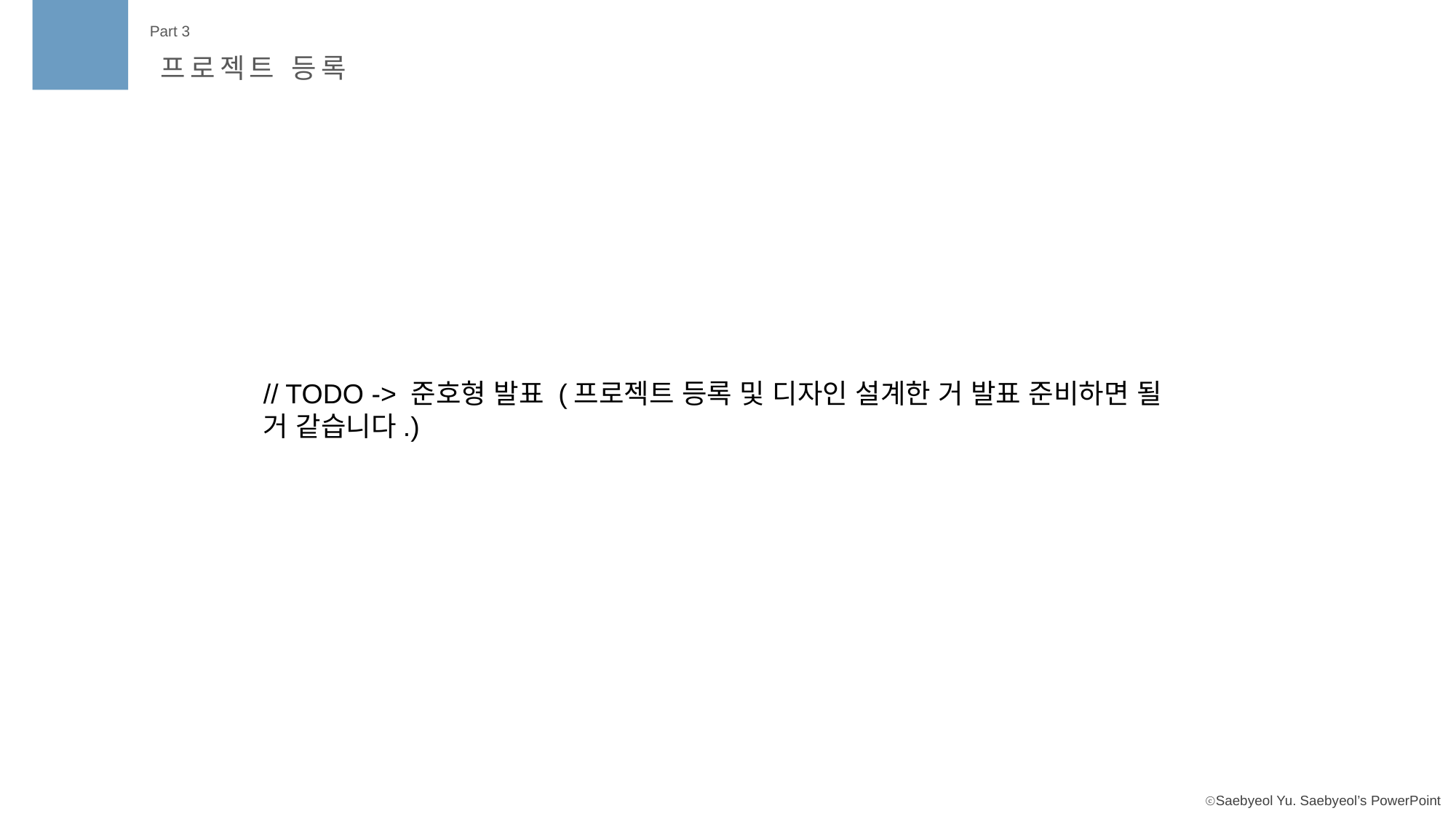

Part 3
프로젝트 등록
// TODO -> 준호형 발표 (프로젝트 등록 및 디자인 설계한 거 발표 준비하면 될 거 같습니다.)